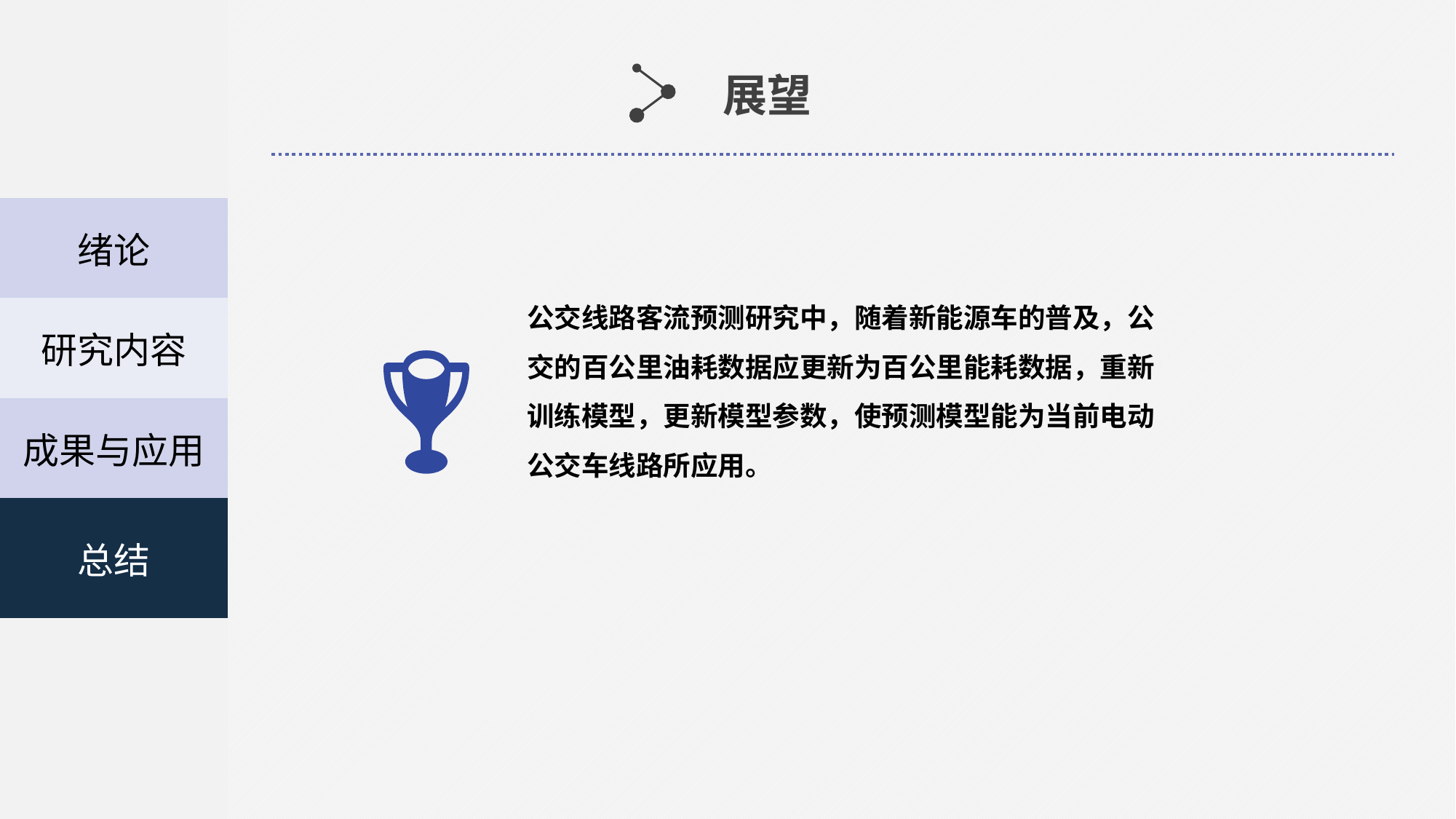

|  |
| --- |
|  |
| 绪论 |
| 研究内容 |
| 成果与应用 |
| 总结 |
|  |
|  |
展望
公交线路客流预测研究中，随着新能源车的普及，公交的百公里油耗数据应更新为百公里能耗数据，重新训练模型，更新模型参数，使预测模型能为当前电动公交车线路所应用。